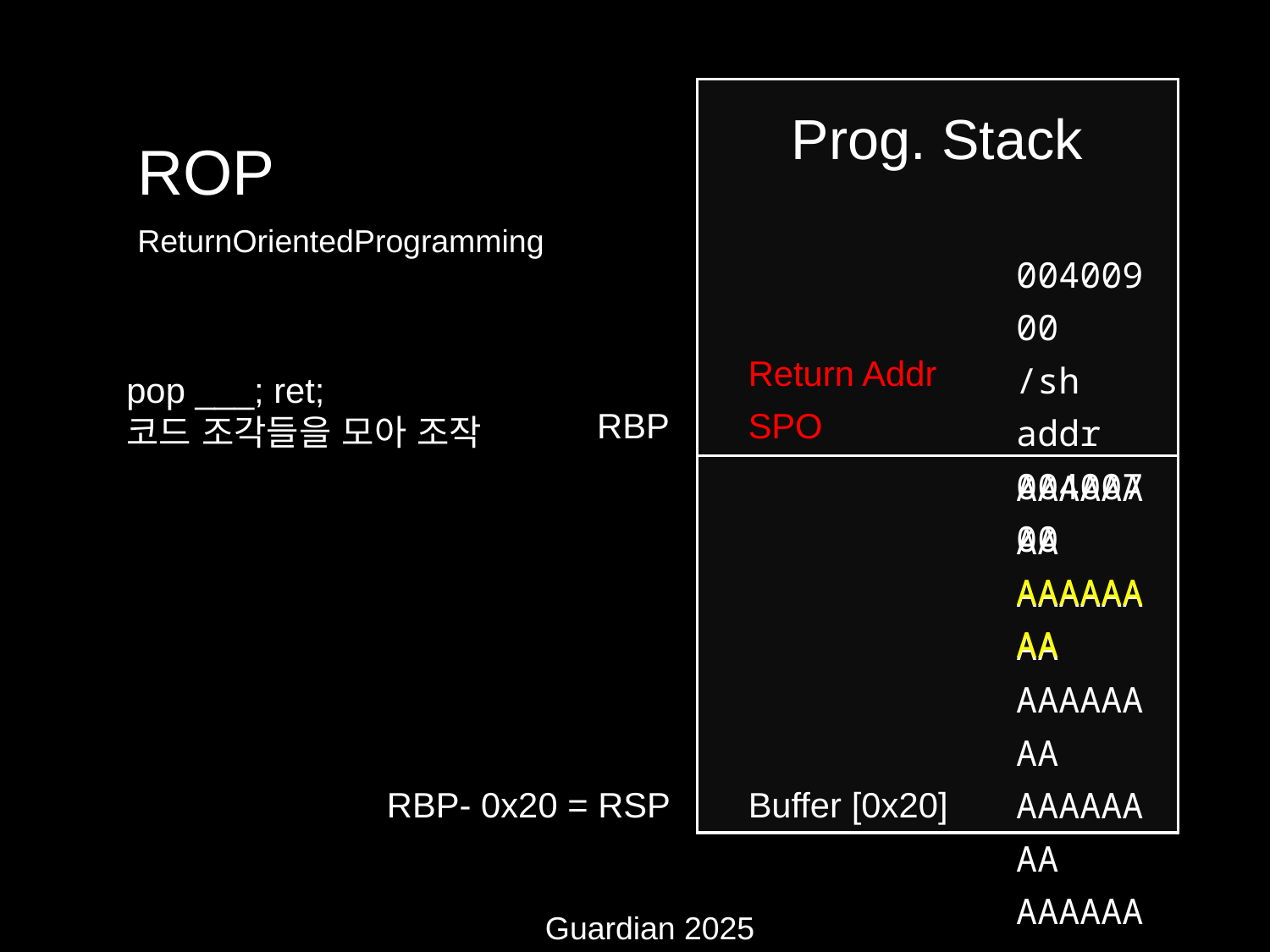

Prog. Stack
ROP
ReturnOrientedProgramming
00400900
/sh addr
00400700
AAAAAAAA
Return Addr
pop ___; ret;
코드 조각들을 모아 조작
RBP
SPO
AAAAAAAA
AAAAAAAA
AAAAAAAA
AAAAAAAA
AAAAAAAA
AAAAAAAA
AAAAAAAA
RBP- 0x20 = RSP
Buffer [0x20]
Guardian 2025